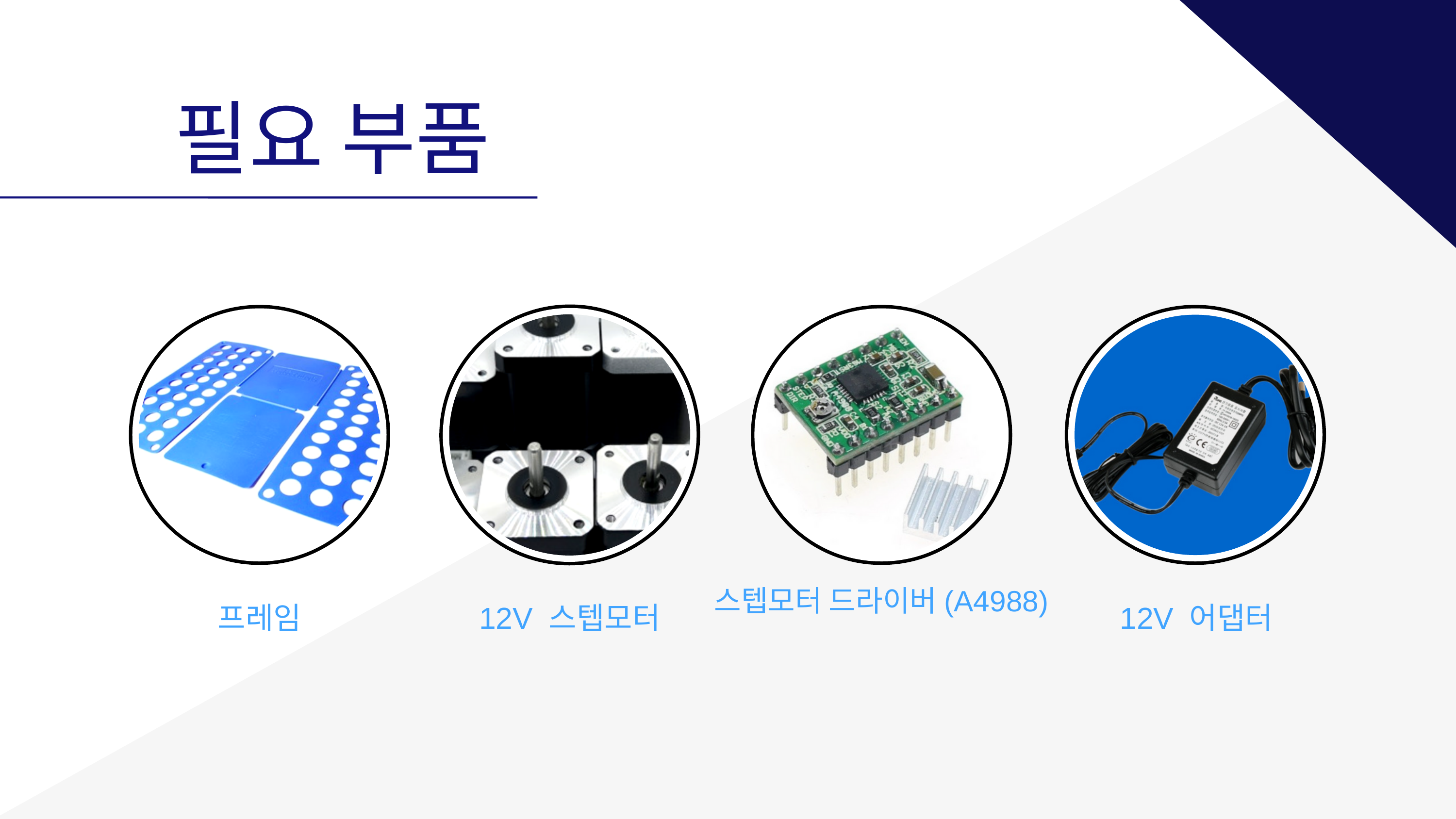

필요 부품

스텝모터 드라이버(A4988)
프레임
12V 스텝모터
12V 어댑터